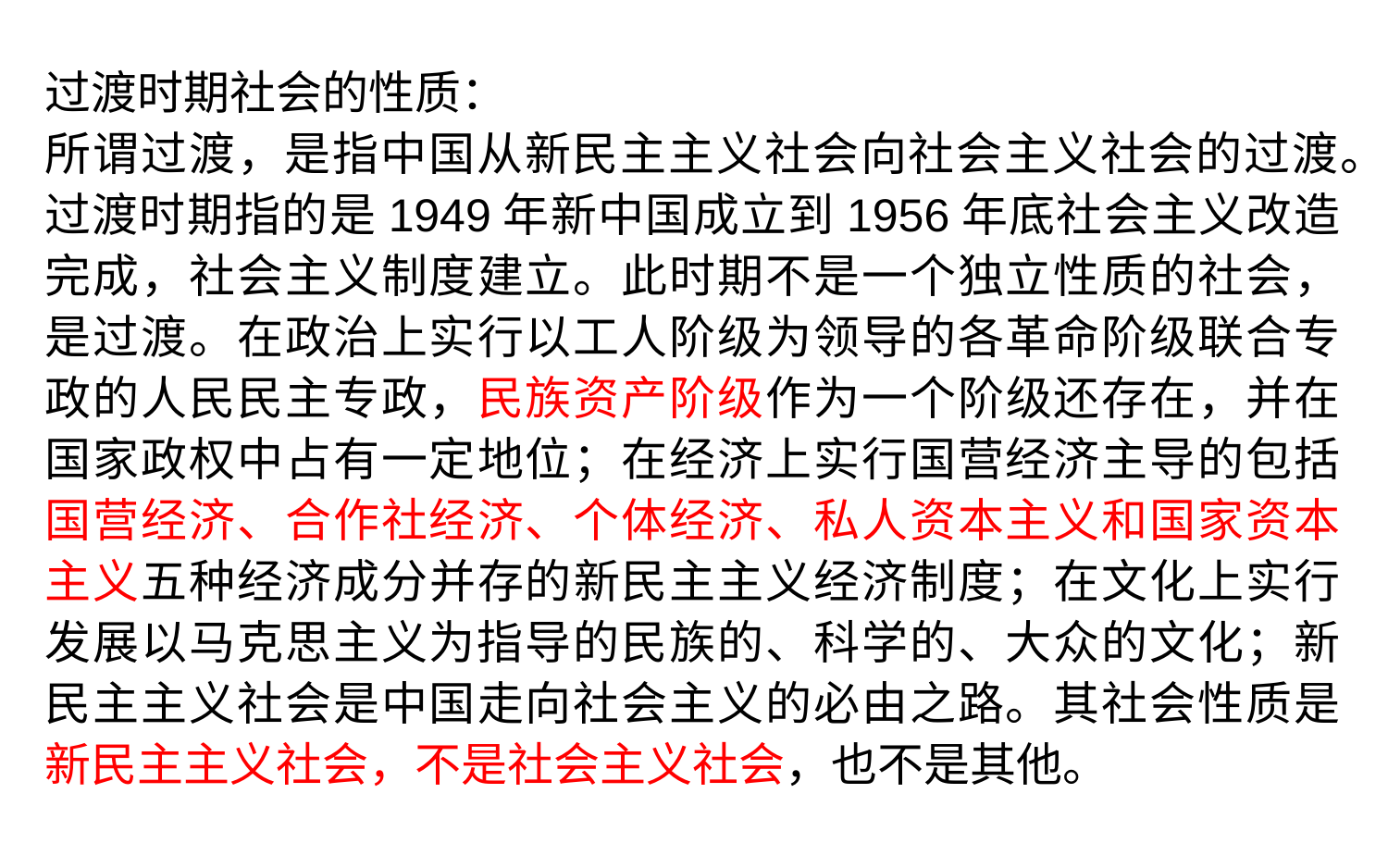

过渡时期社会的性质：
所谓过渡，是指中国从新民主主义社会向社会主义社会的过渡。过渡时期指的是1949年新中国成立到1956年底社会主义改造完成，社会主义制度建立。此时期不是一个独立性质的社会，是过渡。在政治上实行以工人阶级为领导的各革命阶级联合专政的人民民主专政，民族资产阶级作为一个阶级还存在，并在国家政权中占有一定地位；在经济上实行国营经济主导的包括国营经济、合作社经济、个体经济、私人资本主义和国家资本主义五种经济成分并存的新民主主义经济制度；在文化上实行发展以马克思主义为指导的民族的、科学的、大众的文化；新民主主义社会是中国走向社会主义的必由之路。其社会性质是新民主主义社会，不是社会主义社会，也不是其他。